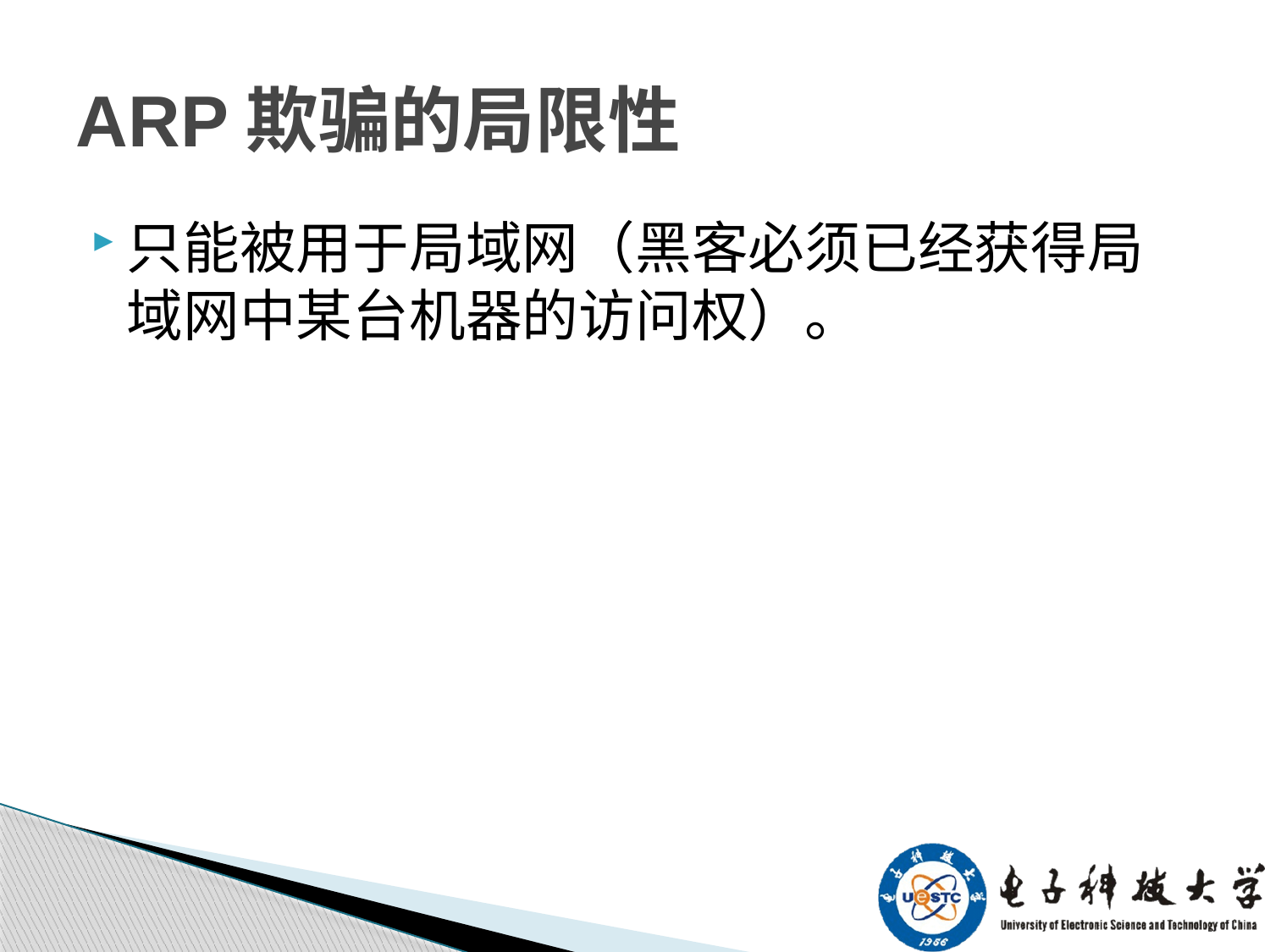

# ARP欺骗的局限性
只能被用于局域网（黑客必须已经获得局域网中某台机器的访问权）。